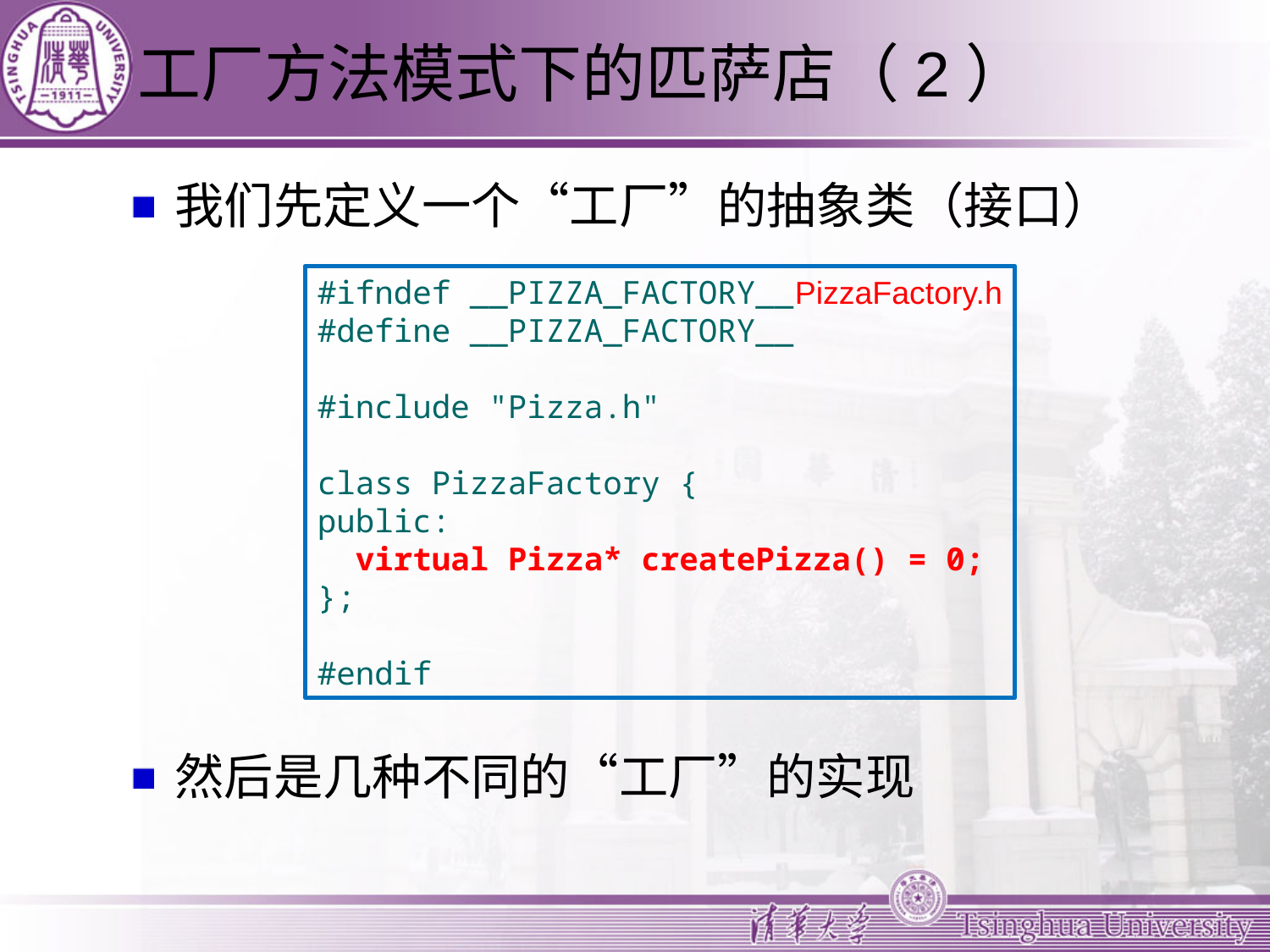

# 工厂方法模式下的匹萨店（2）
我们先定义一个“工厂”的抽象类（接口）

然后是几种不同的“工厂”的实现
#ifndef __PIZZA_FACTORY__
#define __PIZZA_FACTORY__

#include "Pizza.h"

class PizzaFactory {
public:
  virtual Pizza* createPizza() = 0;
};

#endif
PizzaFactory.h